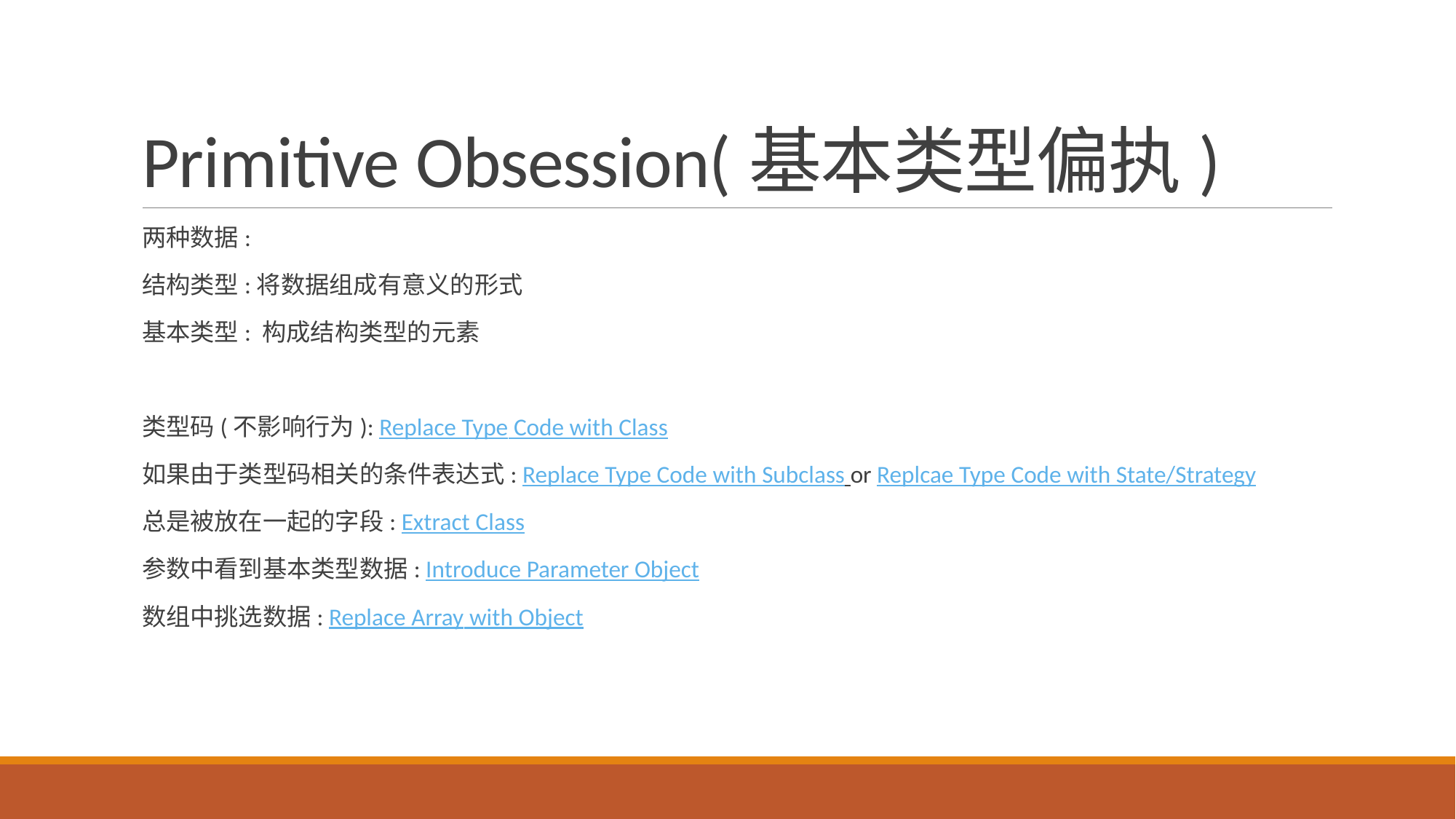

# Primitive Obsession(基本类型偏执)
两种数据:
结构类型:将数据组成有意义的形式
基本类型: 构成结构类型的元素

类型码(不影响行为): Replace Type Code with Class
如果由于类型码相关的条件表达式: Replace Type Code with Subclass or Replcae Type Code with State/Strategy
总是被放在一起的字段: Extract Class
参数中看到基本类型数据: Introduce Parameter Object
数组中挑选数据: Replace Array with Object